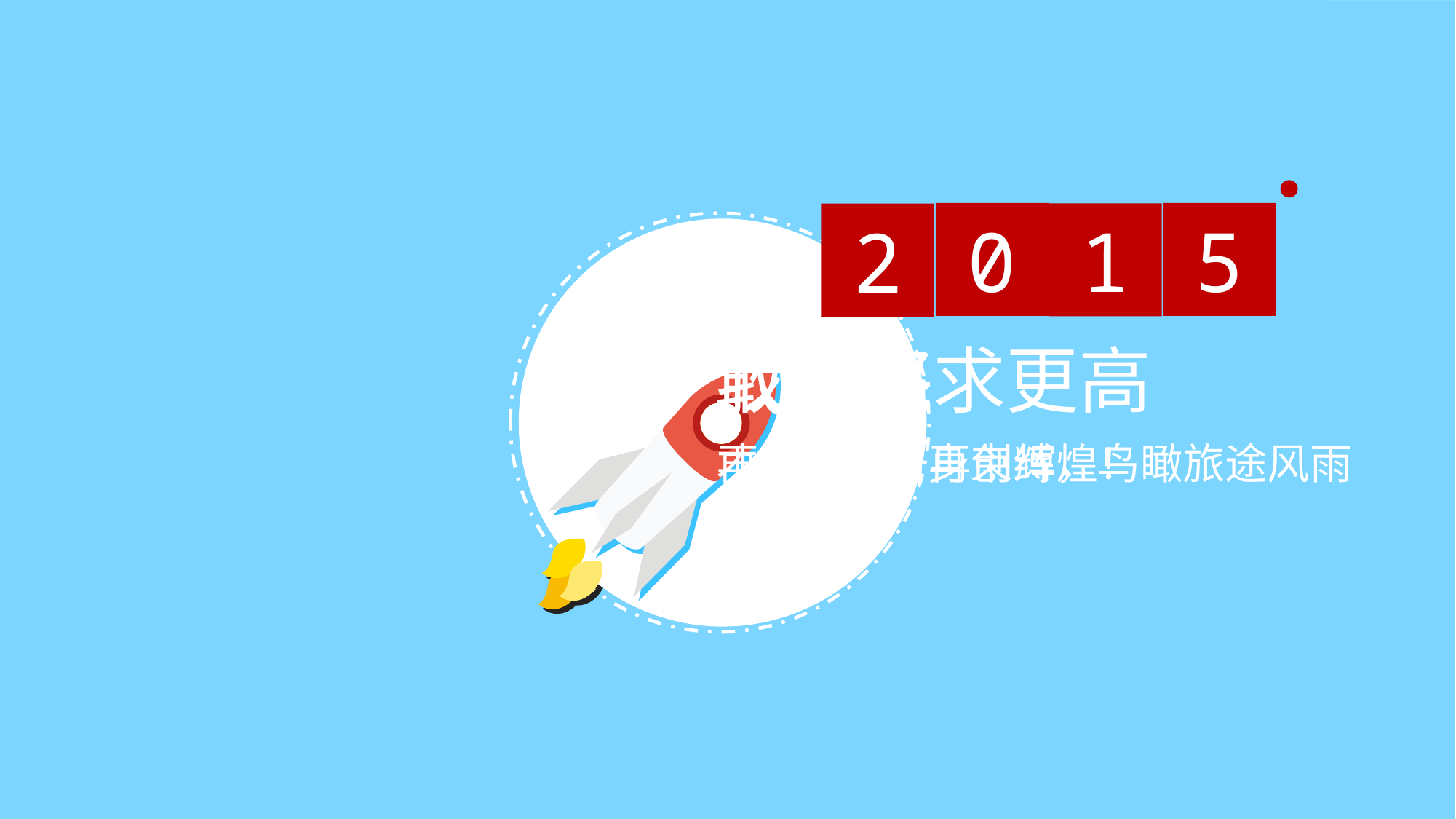

0
5
1
2

敢于追求更高

我们将

才能突破自身束缚，鸟瞰旅途风雨
再接再厉，再创辉煌！